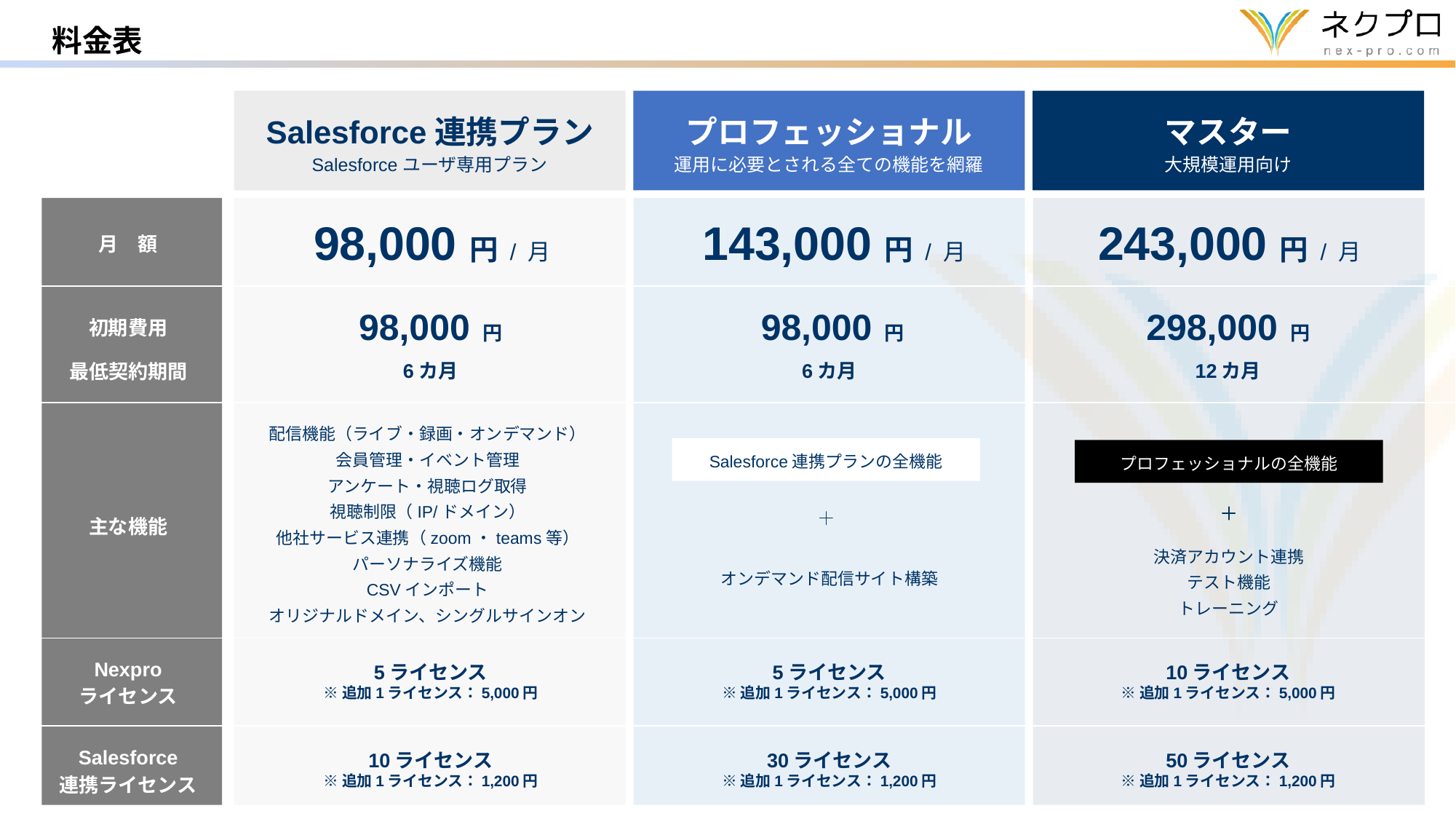

料金表
Salesforce連携プラン
Salesforceユーザ専用プラン
プロフェッショナル
運用に必要とされる全ての機能を網羅
マスター
大規模運用向け

98,000 円 / 月
143,000 円 / 月
243,000 円 / 月
月　額
98,000 円
98,000 円
298,000 円
初期費用
最低契約期間
6カ月
6カ月
12カ月
配信機能（ライブ・録画・オンデマンド）
会員管理・イベント管理
アンケート・視聴ログ取得
視聴制限（IP/ドメイン）
他社サービス連携（zoom・teams等）
パーソナライズ機能
CSVインポート
オリジナルドメイン、シングルサインオン
Salesforce連携プランの全機能
プロフェッショナルの全機能
主な機能

オンデマンド配信サイト構築
決済アカウント連携
テスト機能
トレーニング
5ライセンス
※追加1ライセンス：5,000円
5ライセンス
※追加1ライセンス：5,000円
10ライセンス
※追加1ライセンス：5,000円
Nexpro
ライセンス
10ライセンス
※追加1ライセンス：1,200円
30ライセンス
※追加1ライセンス：1,200円
50ライセンス
※追加1ライセンス：1,200円
Salesforce
連携ライセンス